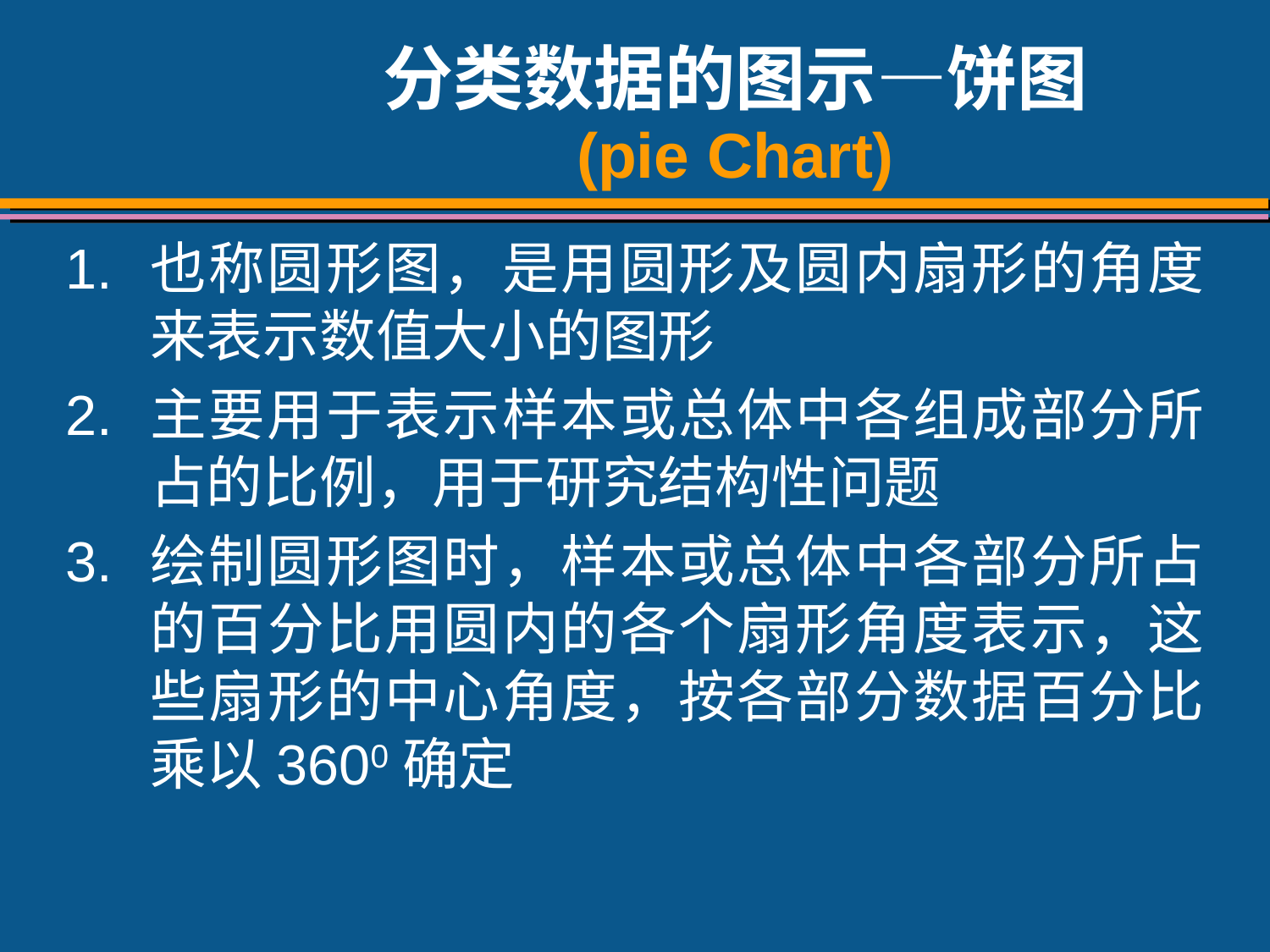

# 分类数据的图示—饼图 (pie Chart)
也称圆形图，是用圆形及圆内扇形的角度来表示数值大小的图形
主要用于表示样本或总体中各组成部分所占的比例，用于研究结构性问题
绘制圆形图时，样本或总体中各部分所占的百分比用圆内的各个扇形角度表示，这些扇形的中心角度，按各部分数据百分比乘以3600确定